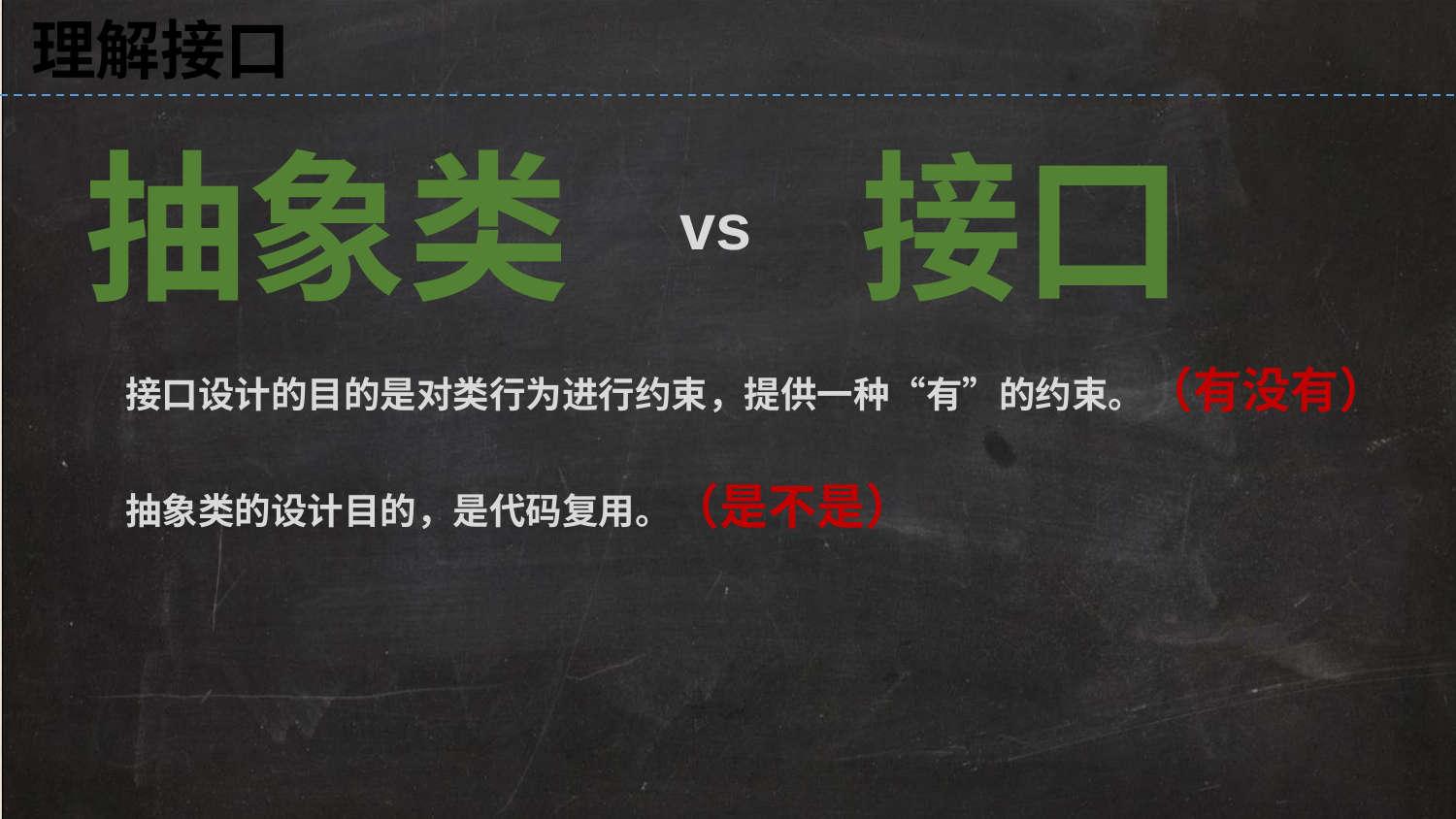

理解接口
抽象类
接口
vs
接口设计的目的是对类行为进行约束，提供一种“有”的约束。（有没有）

抽象类的设计目的，是代码复用。（是不是）